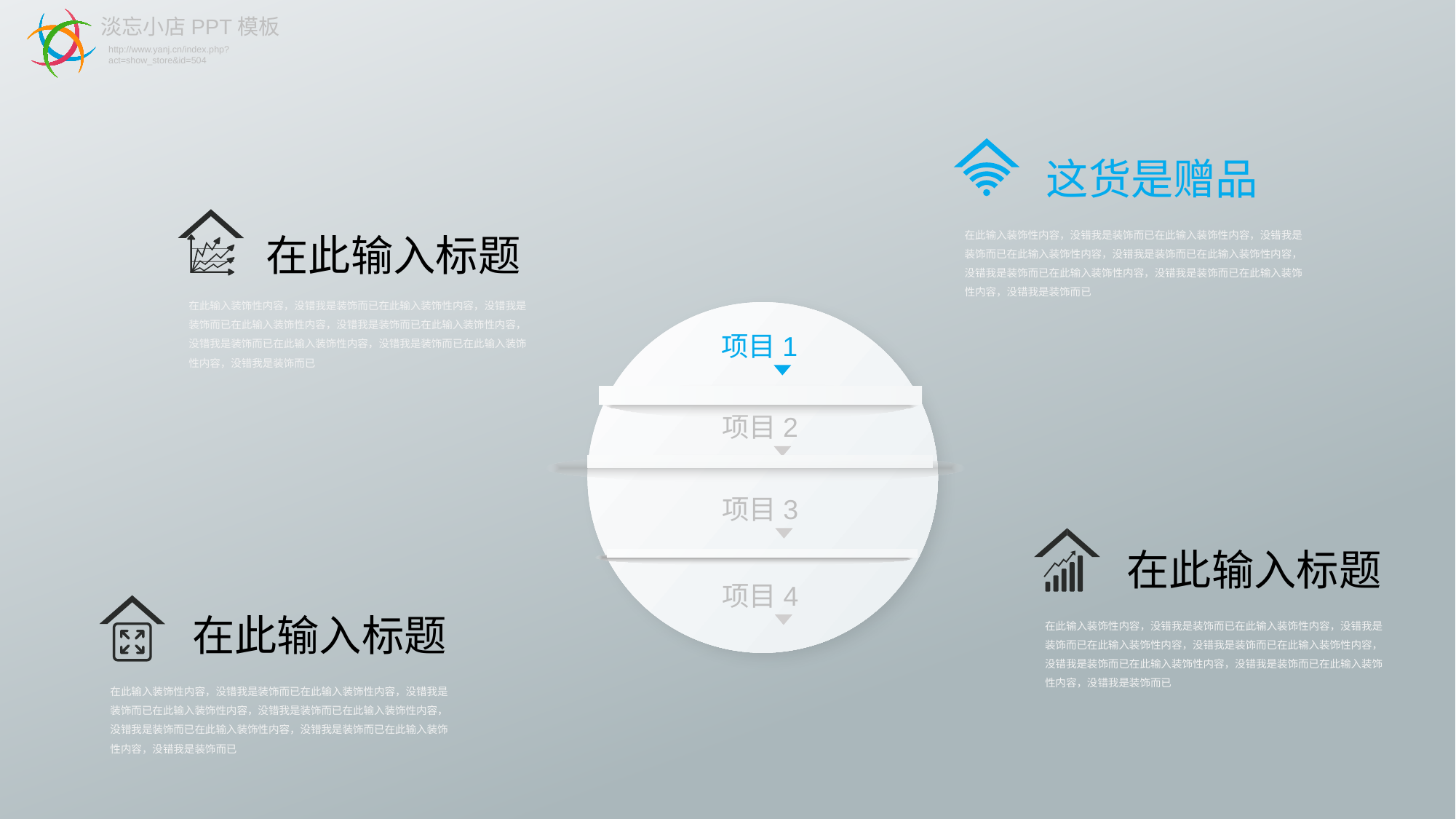

淡忘小店PPT模板

http://www.yanj.cn/index.php?act=show_store&id=504

这货是赠品

在此输入标题

在此输入装饰性内容，没错我是装饰而已在此输入装饰性内容，没错我是装饰而已在此输入装饰性内容，没错我是装饰而已在此输入装饰性内容，没错我是装饰而已在此输入装饰性内容，没错我是装饰而已在此输入装饰性内容，没错我是装饰而已
在此输入装饰性内容，没错我是装饰而已在此输入装饰性内容，没错我是装饰而已在此输入装饰性内容，没错我是装饰而已在此输入装饰性内容，没错我是装饰而已在此输入装饰性内容，没错我是装饰而已在此输入装饰性内容，没错我是装饰而已

项目1

项目2

项目3

项目4

在此输入标题

在此输入标题

在此输入装饰性内容，没错我是装饰而已在此输入装饰性内容，没错我是装饰而已在此输入装饰性内容，没错我是装饰而已在此输入装饰性内容，没错我是装饰而已在此输入装饰性内容，没错我是装饰而已在此输入装饰性内容，没错我是装饰而已
在此输入装饰性内容，没错我是装饰而已在此输入装饰性内容，没错我是装饰而已在此输入装饰性内容，没错我是装饰而已在此输入装饰性内容，没错我是装饰而已在此输入装饰性内容，没错我是装饰而已在此输入装饰性内容，没错我是装饰而已